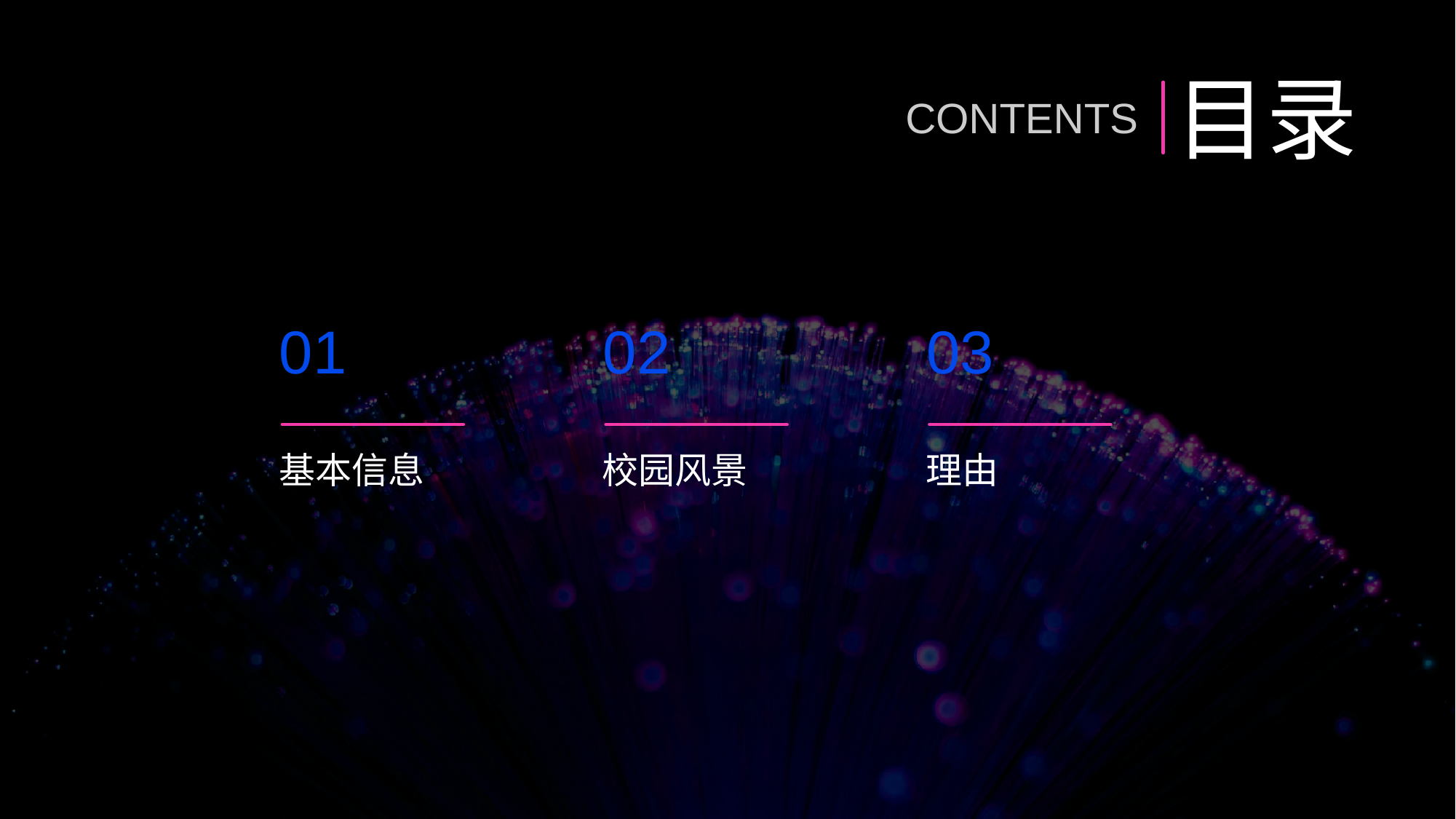

目录
CONTENTS
01
02
03
基本信息
校园风景
理由